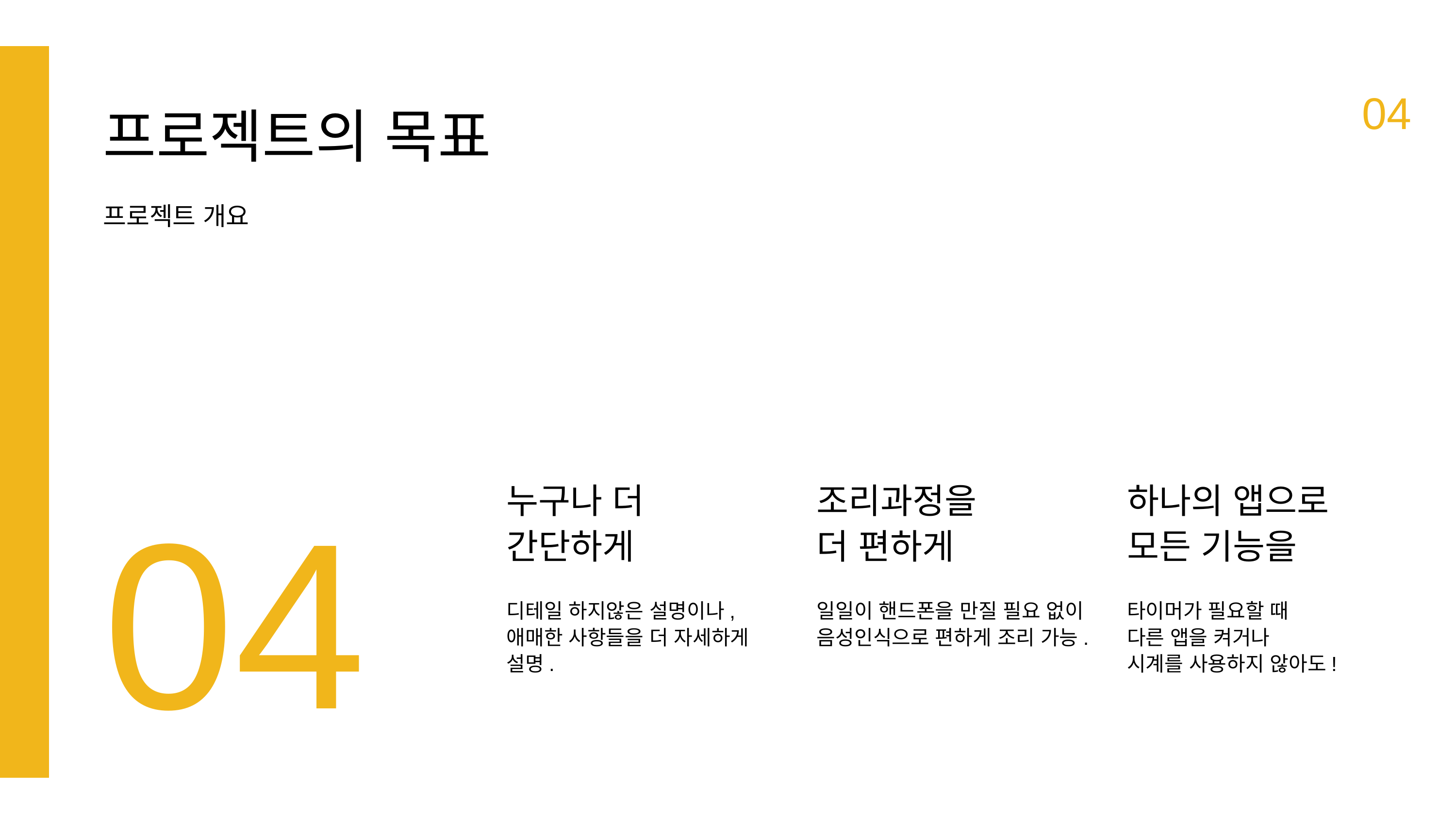

04

프로젝트의 목표
프로젝트 개요
04
누구나 더 간단하게
조리과정을
더 편하게
하나의 앱으로
모든 기능을
디테일 하지않은 설명이나,
애매한 사항들을 더 자세하게
설명.
일일이 핸드폰을 만질 필요 없이
음성인식으로 편하게 조리 가능.
타이머가 필요할 때
다른 앱을 켜거나
시계를 사용하지 않아도!